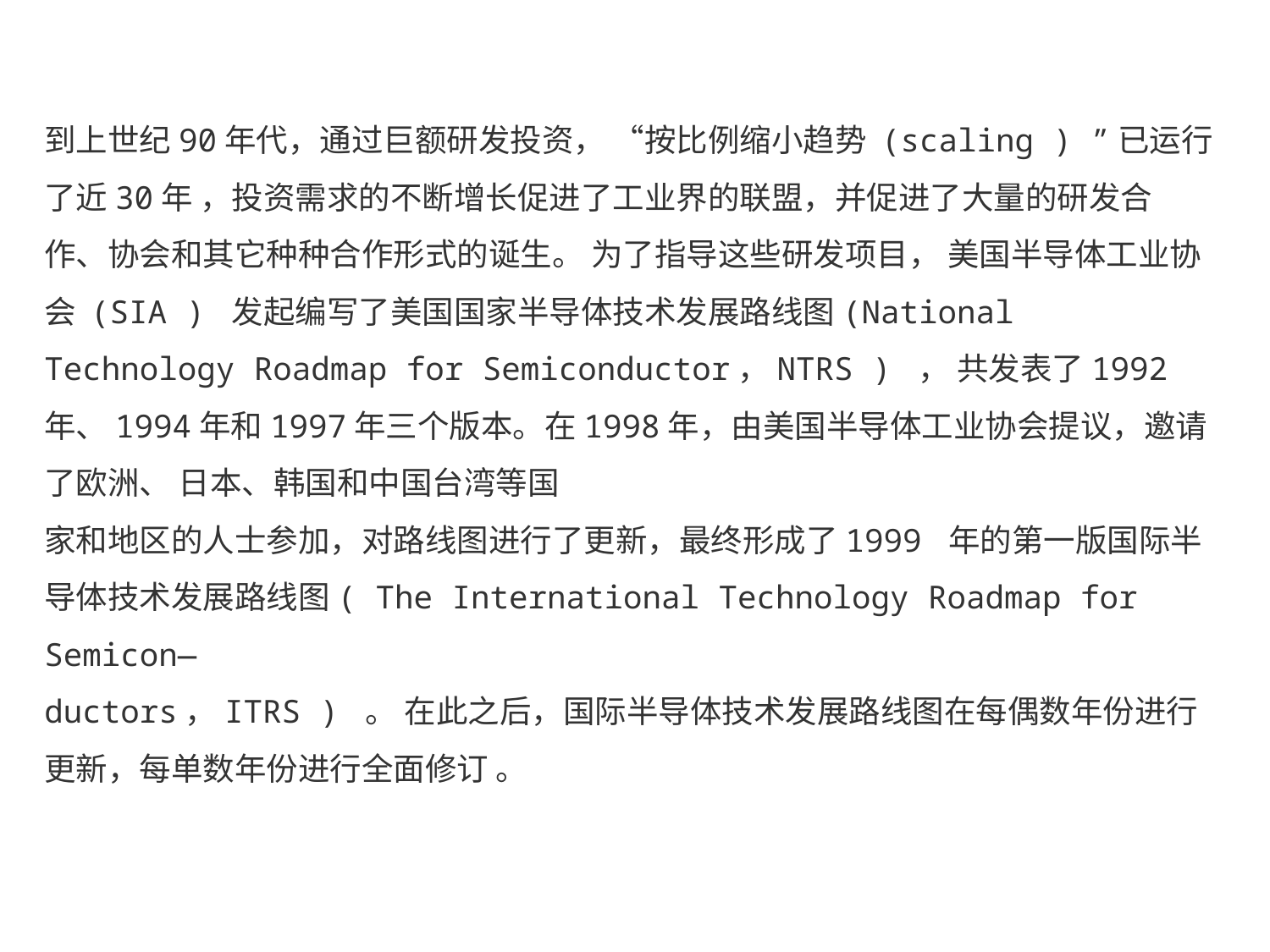

到上世纪90年代，通过巨额研发投资， “按比例缩小趋势 (scaling ) ”已运行了近30年 ，投资需求的不断增长促进了工业界的联盟，并促进了大量的研发合作、协会和其它种种合作形式的诞生。 为了指导这些研发项目， 美国半导体工业协会 (SIA ) 发起编写了美国国家半导体技术发展路线图(National Technology Roadmap for Semiconductor，NTRS ) ， 共发表了1992年、1994年和1997年三个版本。在1998年，由美国半导体工业协会提议，邀请了欧洲、 日本、韩国和中国台湾等国
家和地区的人士参加，对路线图进行了更新，最终形成了1999 年的第一版国际半导体技术发展路线图( The International Technology Roadmap for Semicon—
ductors，ITRS ) 。 在此之后，国际半导体技术发展路线图在每偶数年份进行更新，每单数年份进行全面修订 。
8